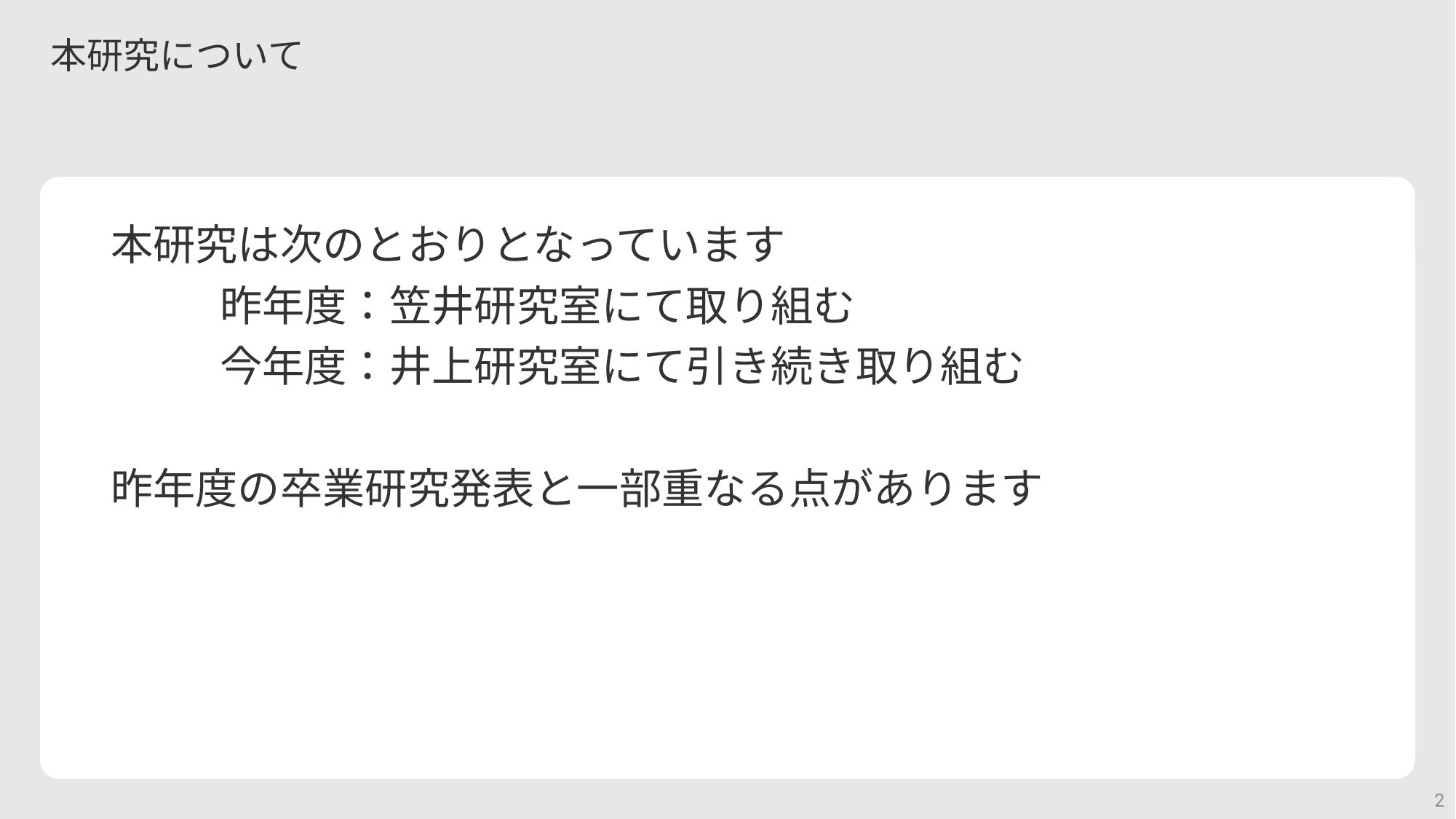

# 本研究について

本研究は次のとおりとなっています
	昨年度：笠井研究室にて取り組む
	今年度：井上研究室にて引き続き取り組む

昨年度の卒業研究発表と一部重なる点があります
2